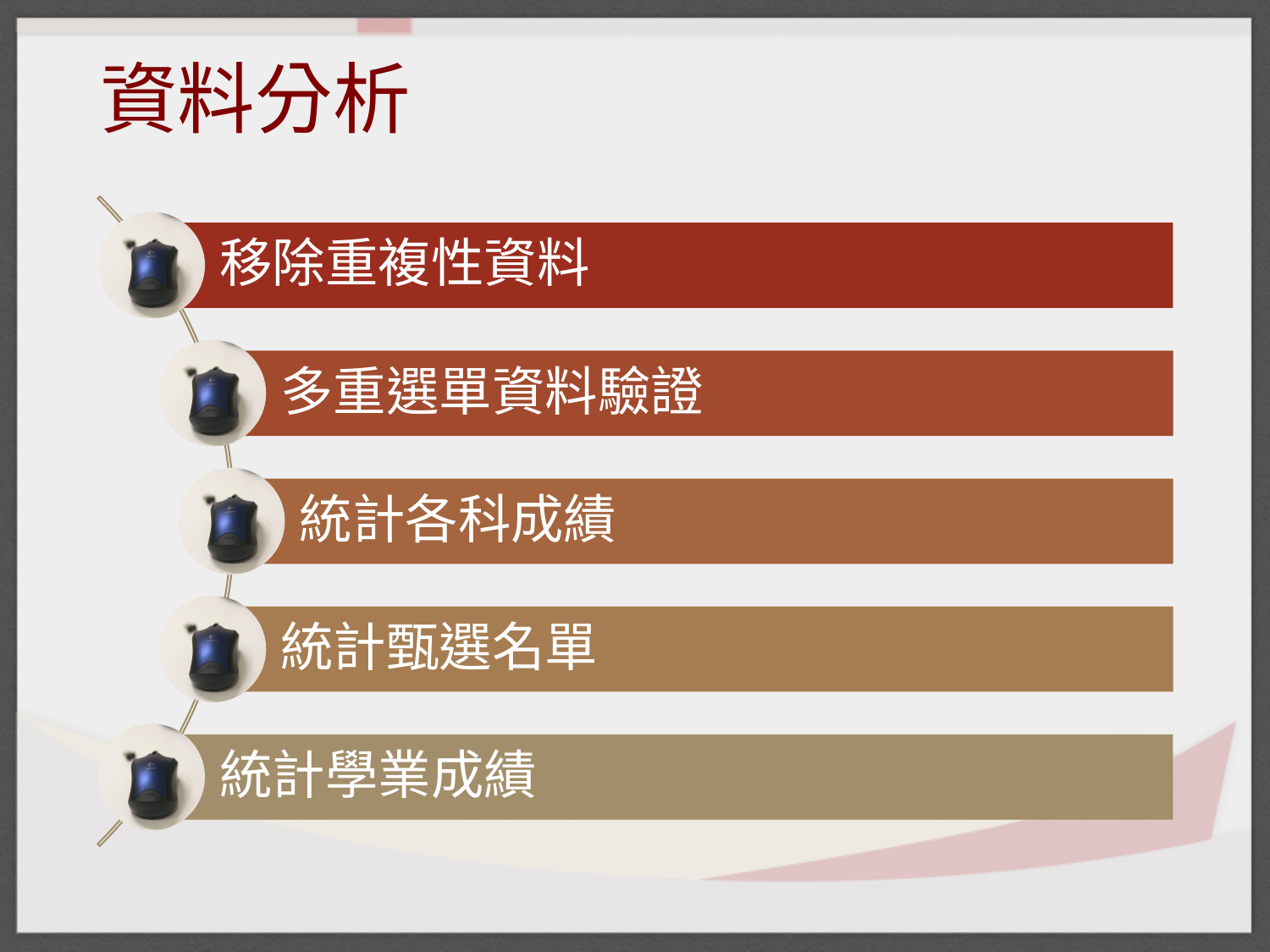

# 資料分析
移除重複性資料
多重選單資料驗證
統計各科成績
統計甄選名單
統計學業成績